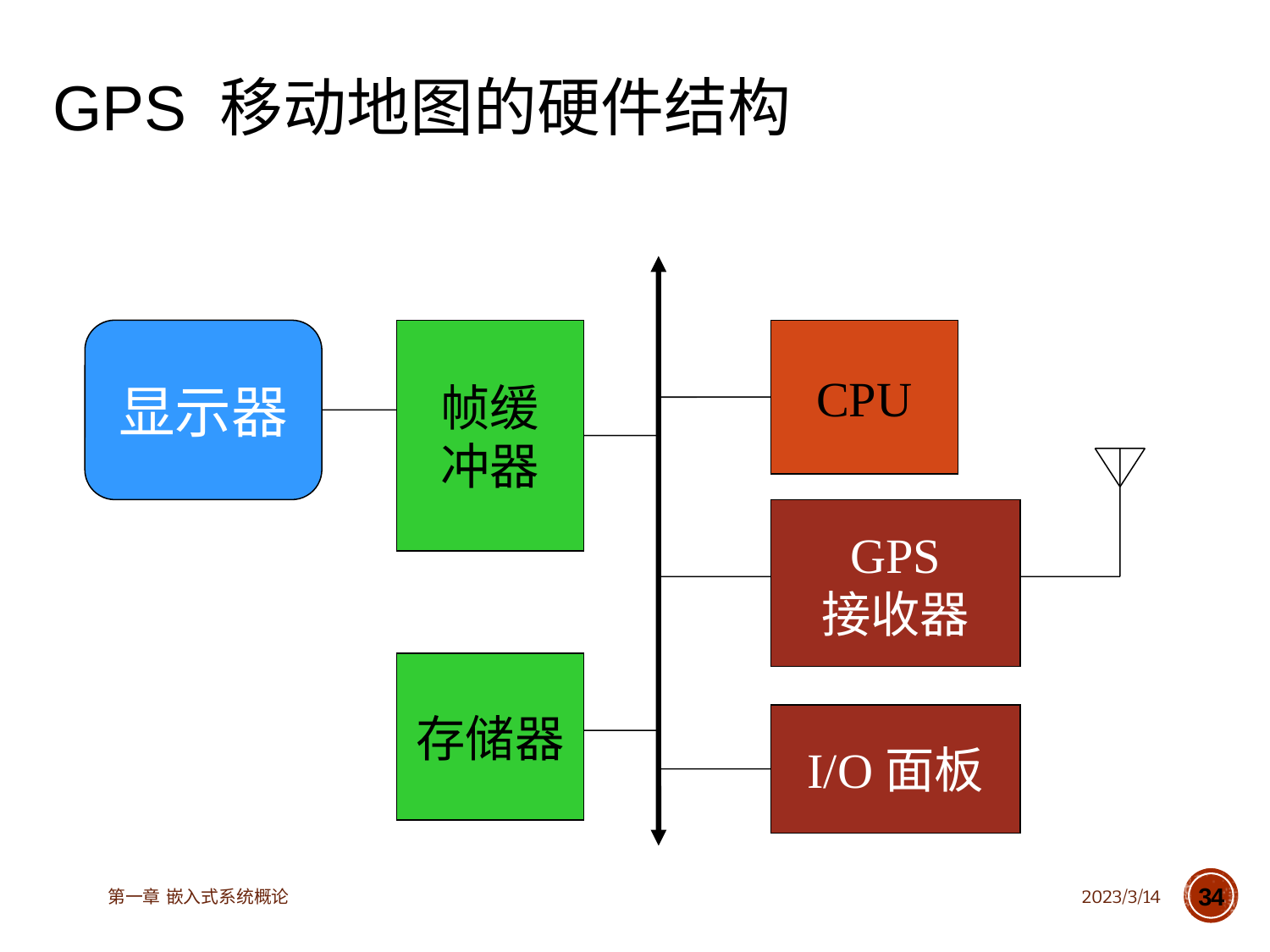

# GPS 移动地图的硬件结构

显示器
帧缓
冲器
CPU

GPS
接收器

存储器
I/O面板

第一章 嵌入式系统概论
2023/3/14
34